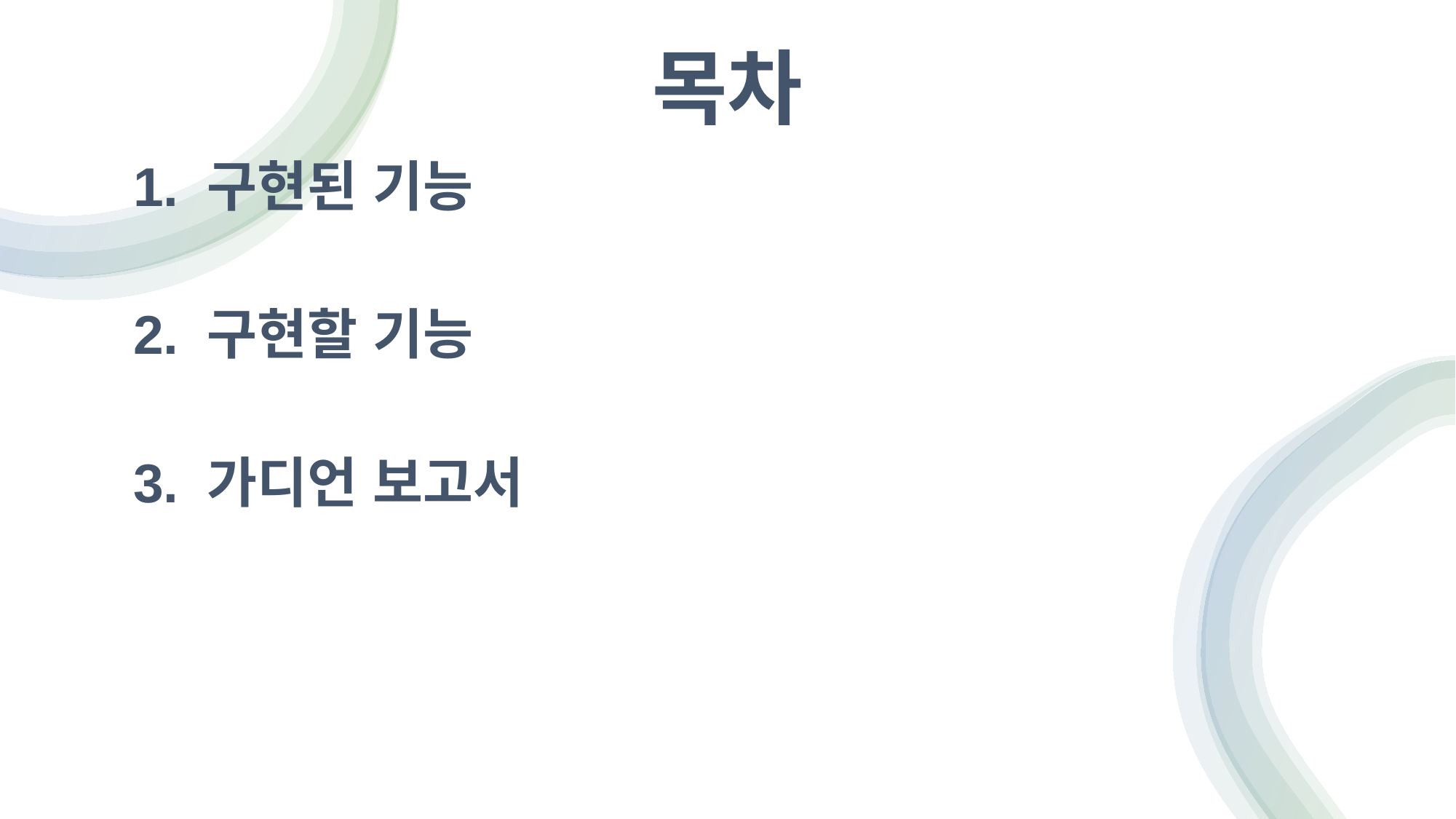

# 목차
1. 구현된 기능

2. 구현할 기능

3. 가디언 보고서